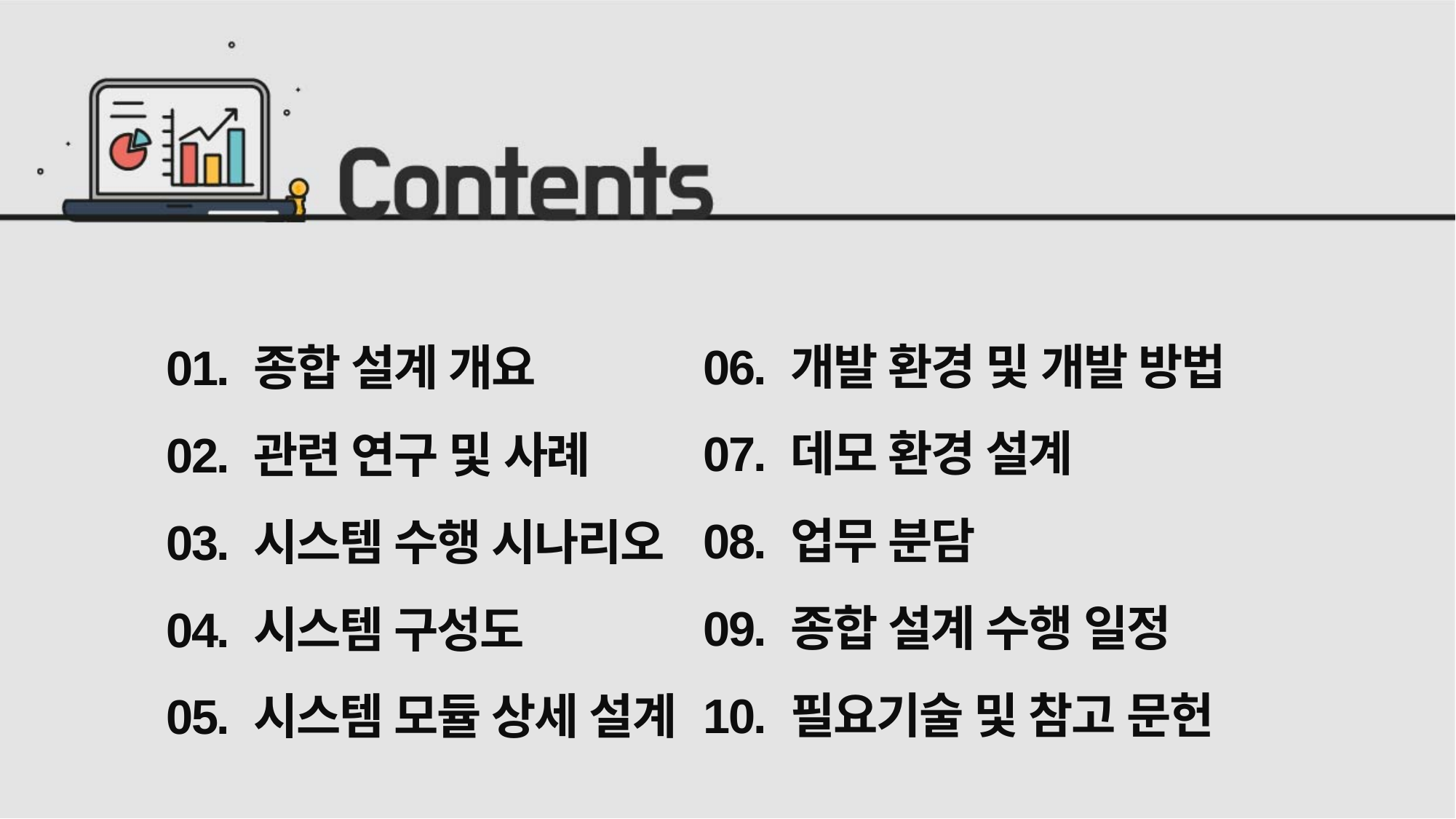

06. 개발 환경 및 개발 방법
07. 데모 환경 설계
08. 업무 분담
09. 종합 설계 수행 일정
10. 필요기술 및 참고 문헌
01. 종합 설계 개요
02. 관련 연구 및 사례
03. 시스템 수행 시나리오
04. 시스템 구성도
05. 시스템 모듈 상세 설계